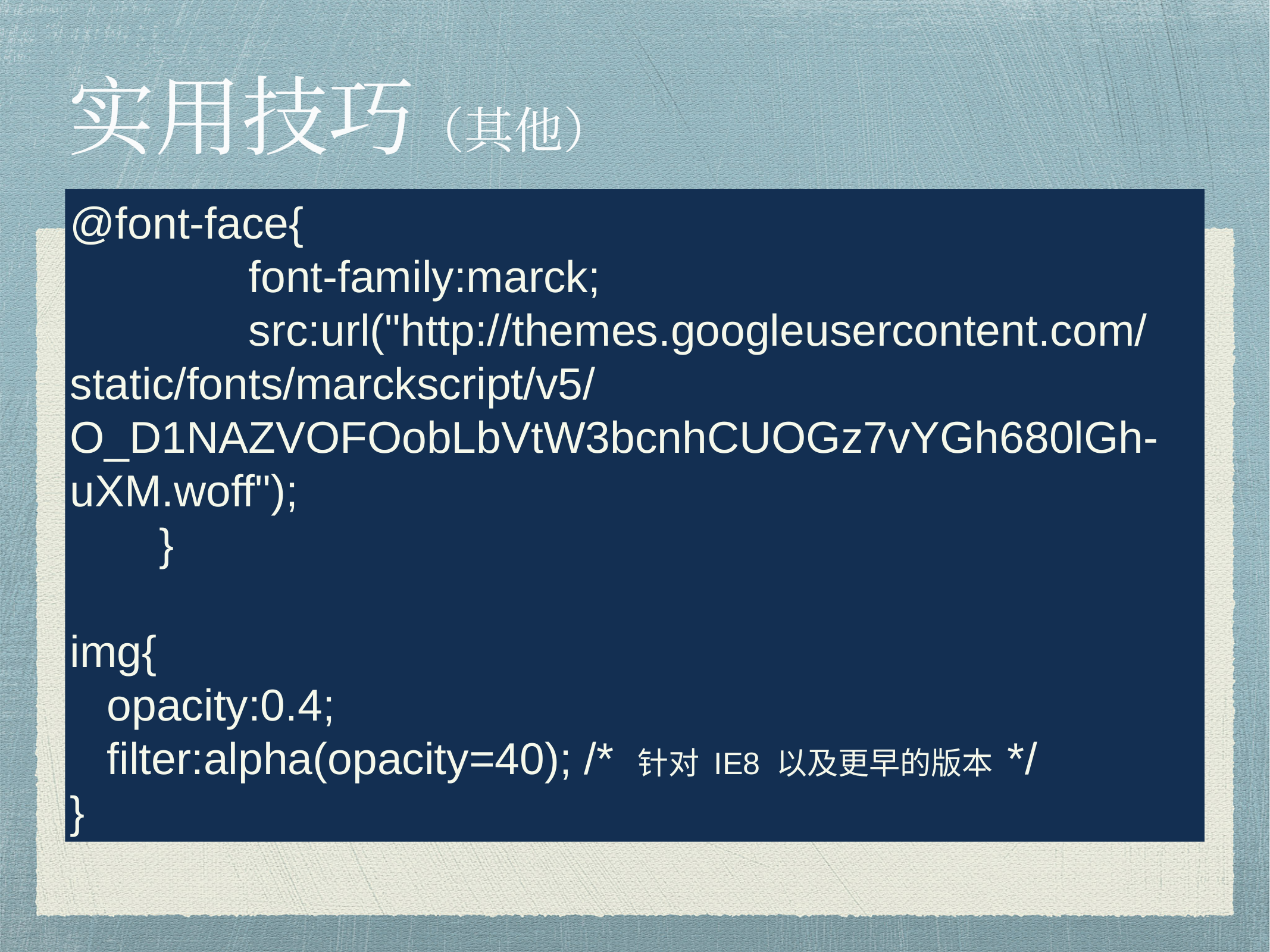

# 实用技巧（其他）
@font-face{
		font-family:marck;
		src:url("http://themes.googleusercontent.com/static/fonts/marckscript/v5/O_D1NAZVOFOobLbVtW3bcnhCUOGz7vYGh680lGh-uXM.woff");
	}

img{
   opacity:0.4;
   filter:alpha(opacity=40); /* 针对 IE8 以及更早的版本 */
}